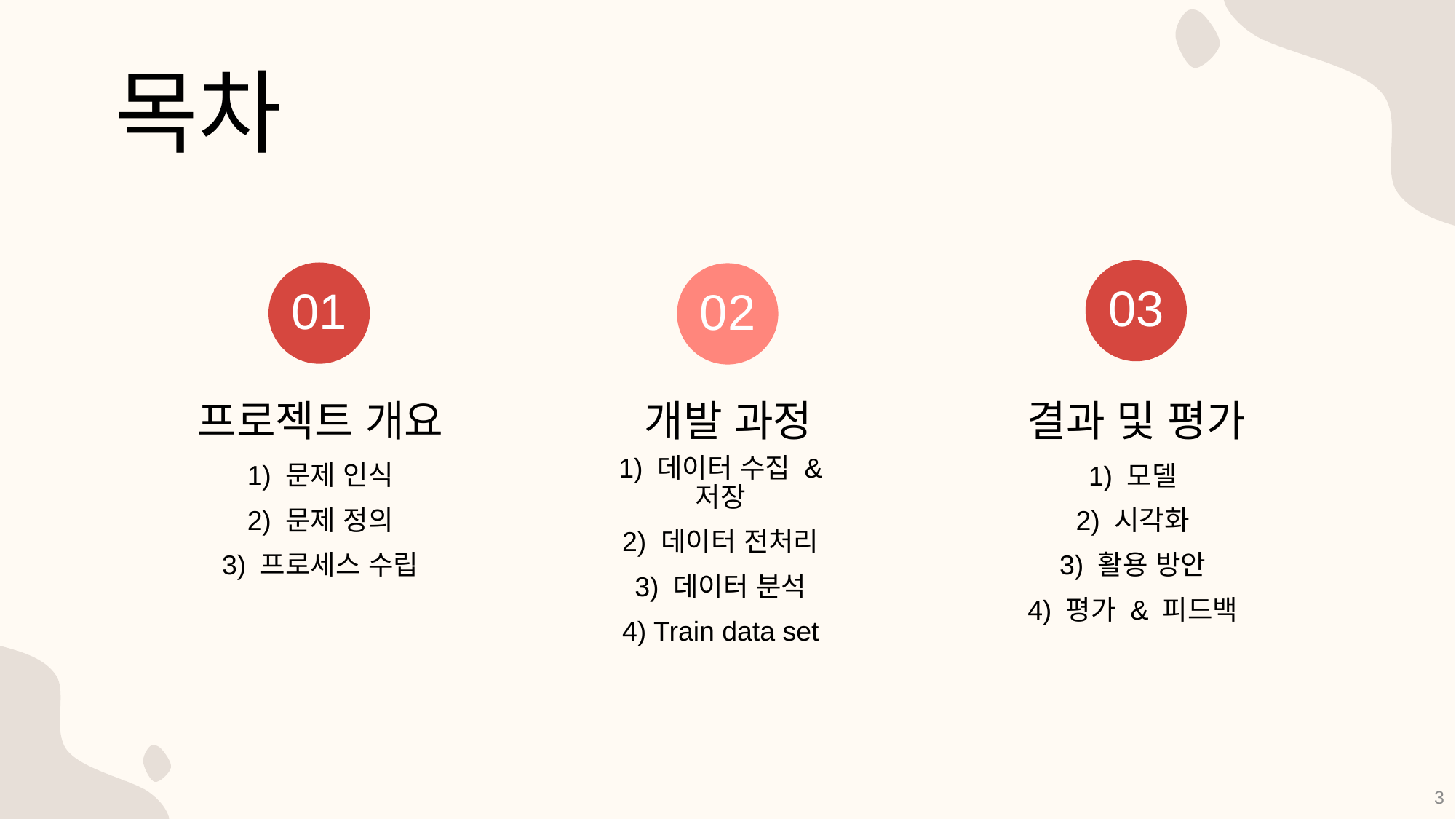

목차

03

01

02
프로젝트 개요
1) 문제 인식
2) 문제 정의
3) 프로세스 수립
개발 과정
1) 데이터 수집 & 저장
2) 데이터 전처리
3) 데이터 분석
4) Train data set
결과 및 평가

1) 모델
2) 시각화
3) 활용 방안
4) 평가 & 피드백

3